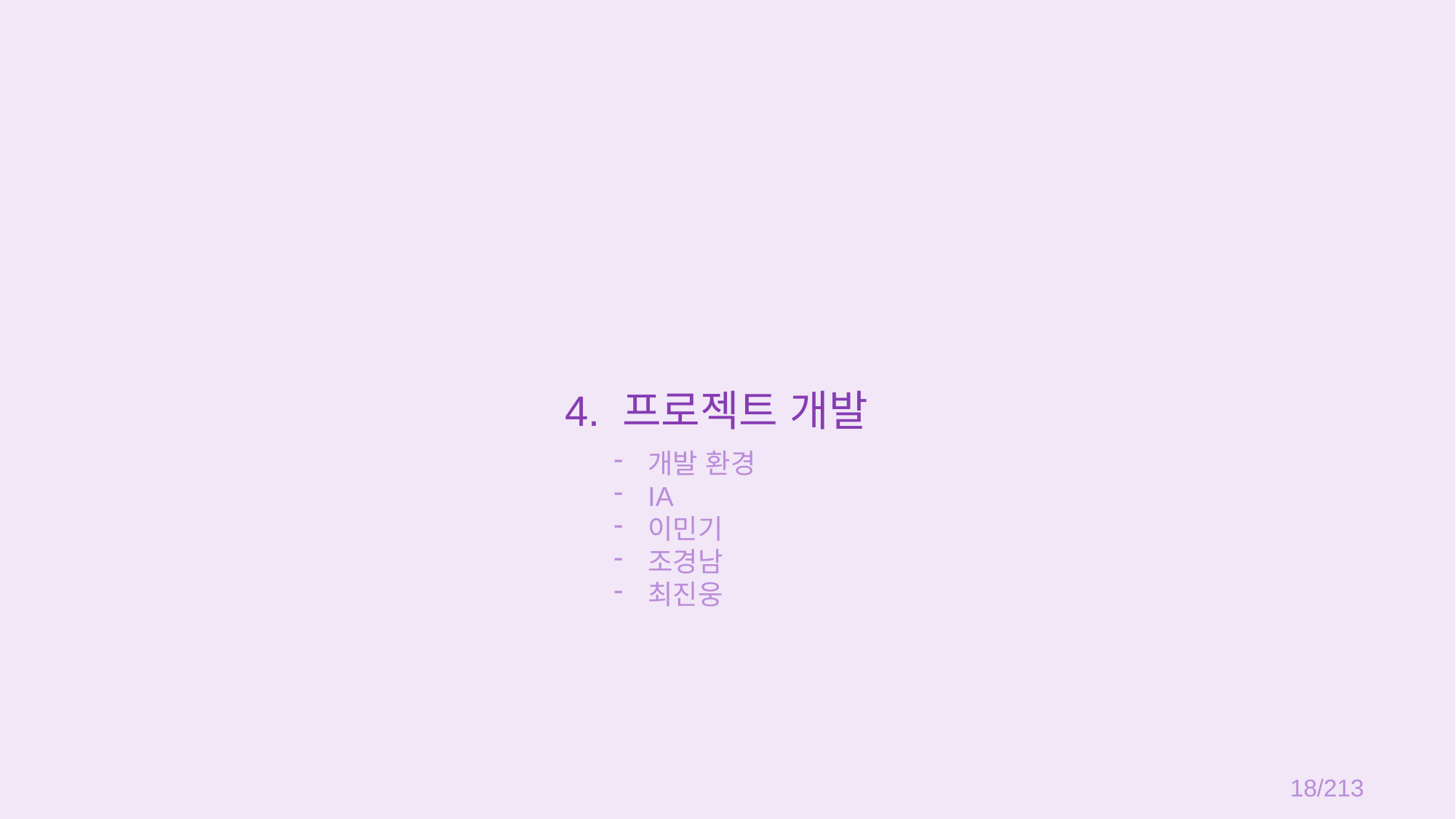

4. 프로젝트 개발
개발 환경
IA
이민기
조경남
최진웅